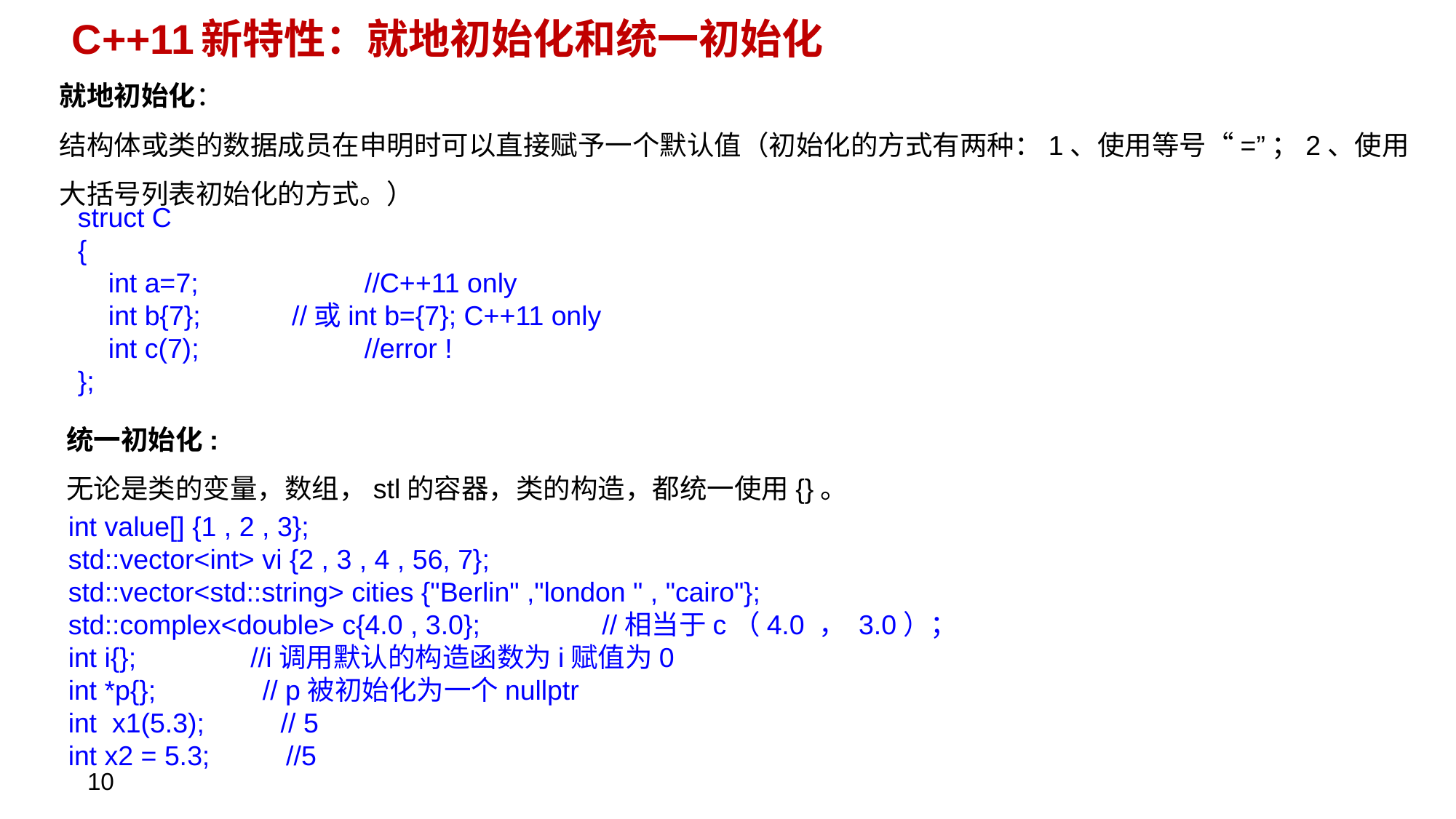

# C++11新特性：就地初始化和统一初始化
就地初始化：
结构体或类的数据成员在申明时可以直接赋予一个默认值（初始化的方式有两种：1、使用等号“=”；2、使用大括号列表初始化的方式。）
struct C
{
    int a=7; 	         //C++11 only
    int b{7};            //或int b={7}; C++11 only
    int c(7);	         //error !
};
统一初始化:
无论是类的变量，数组，stl的容器，类的构造，都统一使用{}。
int value[] {1 , 2 , 3};
std::vector<int> vi {2 , 3 , 4 , 56, 7};
std::vector<std::string> cities {"Berlin" ,"london " , "cairo"};
std::complex<double> c{4.0 , 3.0};                //相当于c（4.0 ， 3.0）；
int i{};               //i调用默认的构造函数为i赋值为0
int *p{};              // p被初始化为一个nullptr
int  x1(5.3);          // 5
int x2 = 5.3;          //5
10